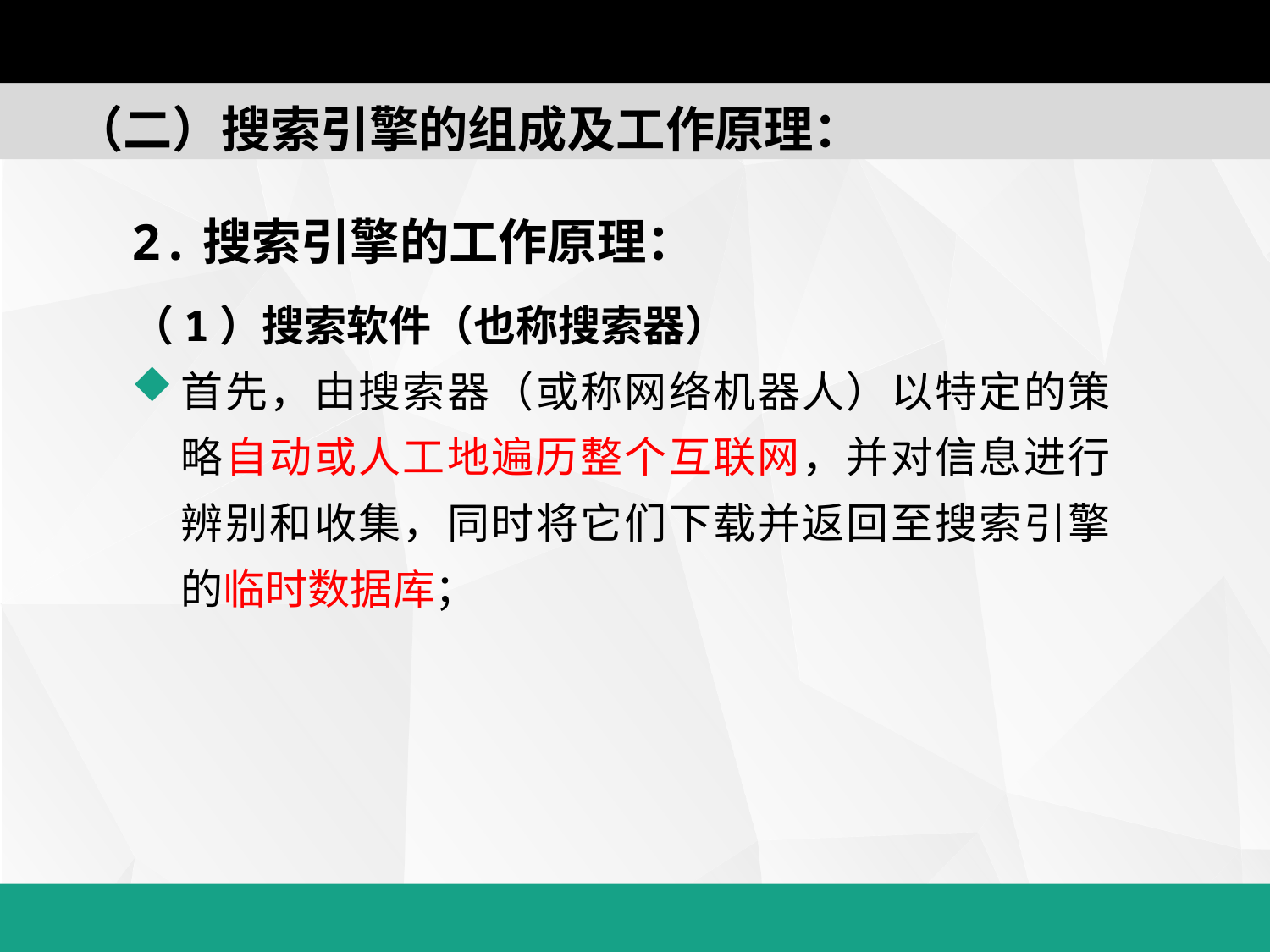

（二）搜索引擎的组成及工作原理：
2.搜索引擎的工作原理：
（1）搜索软件（也称搜索器）
首先，由搜索器（或称网络机器人）以特定的策略自动或人工地遍历整个互联网，并对信息进行辨别和收集，同时将它们下载并返回至搜索引擎的临时数据库；